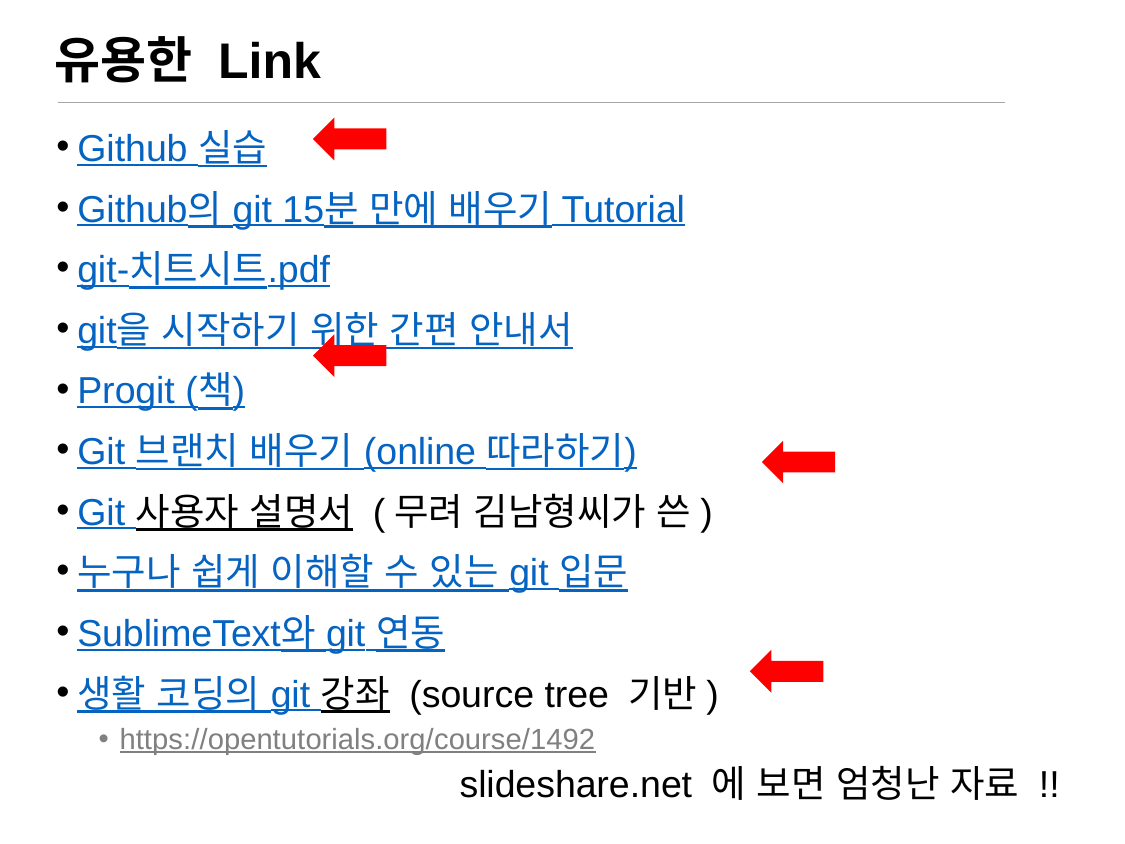

# 유용한 Link

Github 실습
Github의 git 15분 만에 배우기 Tutorial
git-치트시트.pdf
git을 시작하기 위한 간편 안내서
Progit (책)
Git 브랜치 배우기 (online 따라하기)
Git 사용자 설명서 (무려 김남형씨가 쓴)
누구나 쉽게 이해할 수 있는 git 입문
SublimeText와 git 연동
생활 코딩의 git 강좌 (source tree 기반)
https://opentutorials.org/course/1492

slideshare.net 에 보면 엄청난 자료 !!